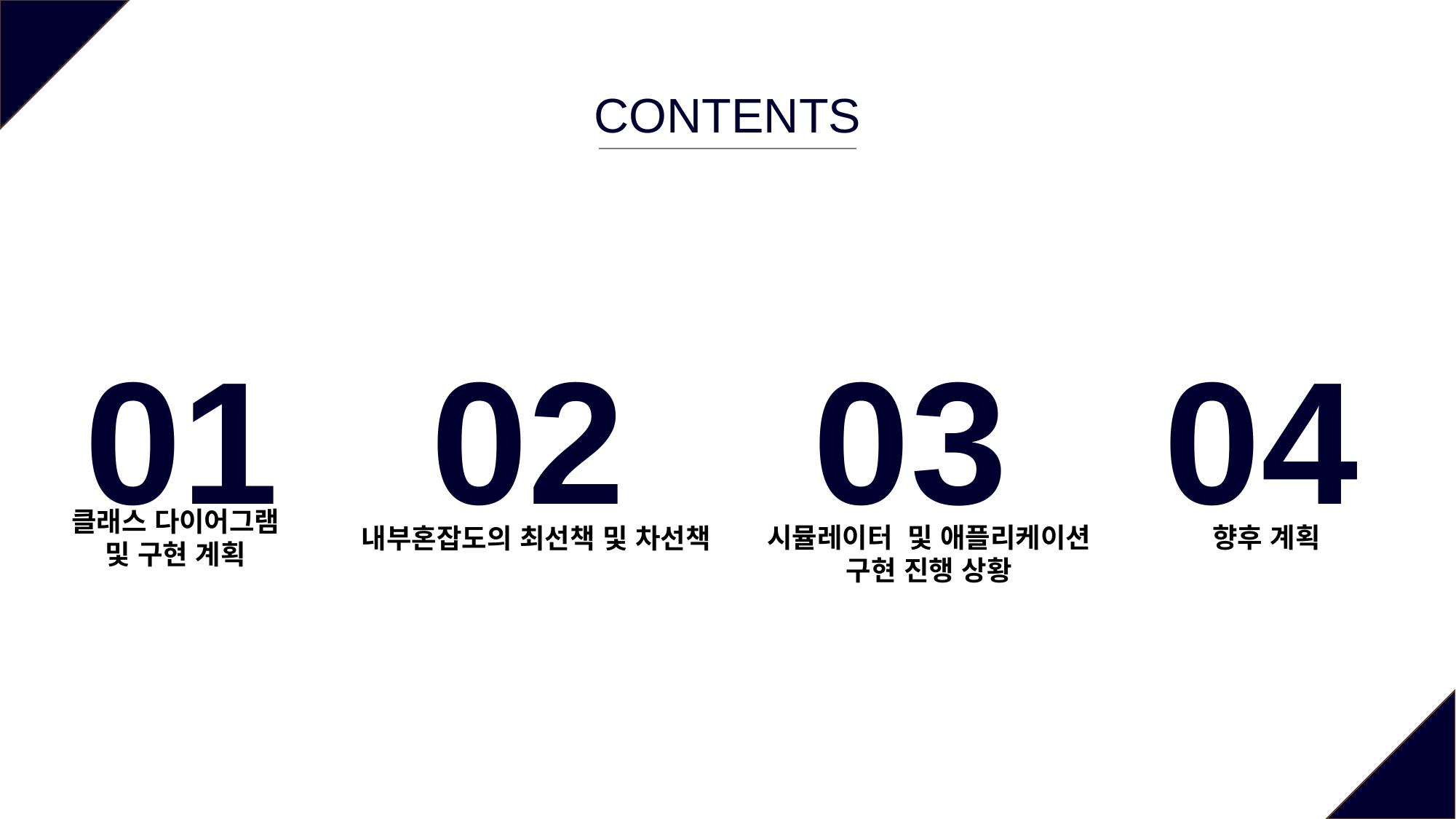

CONTENTS
04
01
02
03

시뮬레이터  및 애플리케이션
구현 진행 상황
향후 계획
클래스 다이어그램 및 구현 계획
내부혼잡도의 최선책 및 차선책